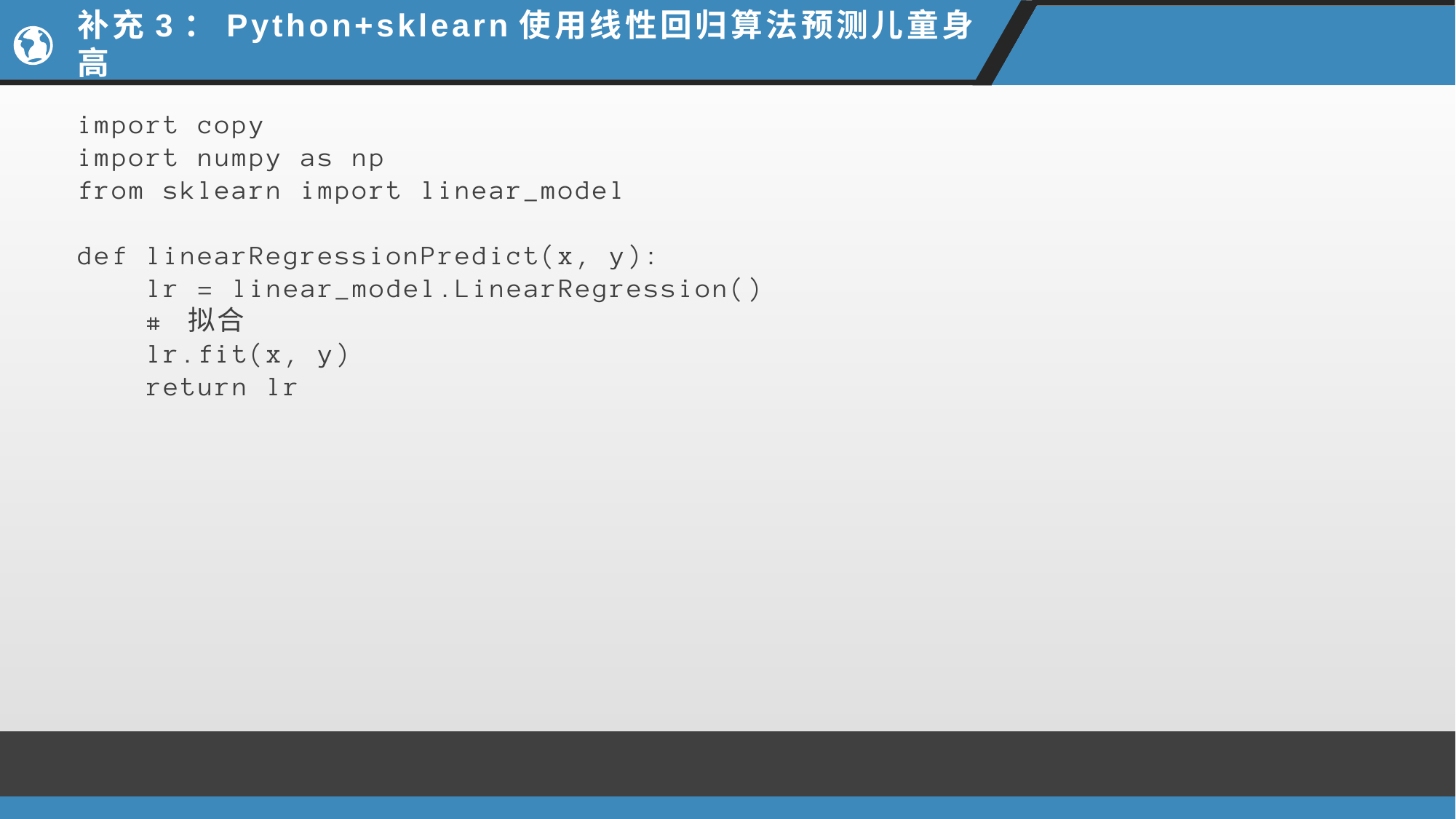

# 补充3：Python+sklearn使用线性回归算法预测儿童身高

import copy
import numpy as np
from sklearn import linear_model

def linearRegressionPredict(x, y):
    lr = linear_model.LinearRegression()
    # 拟合
    lr.fit(x, y)
    return lr